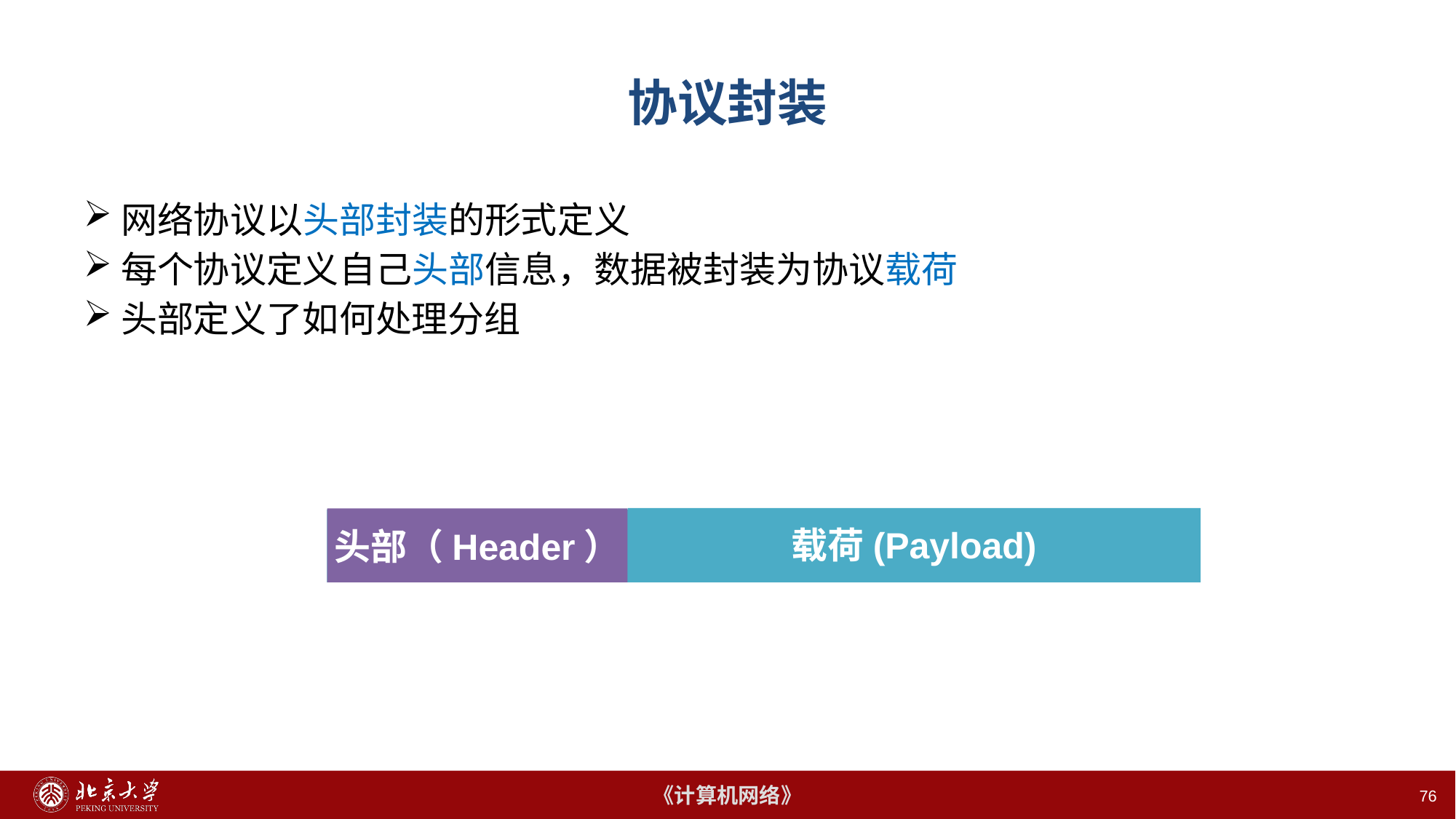

# 协议封装
网络协议以头部封装的形式定义
每个协议定义自己头部信息，数据被封装为协议载荷
头部定义了如何处理分组
载荷(Payload)
头部（Header）
数据 (Data)
76